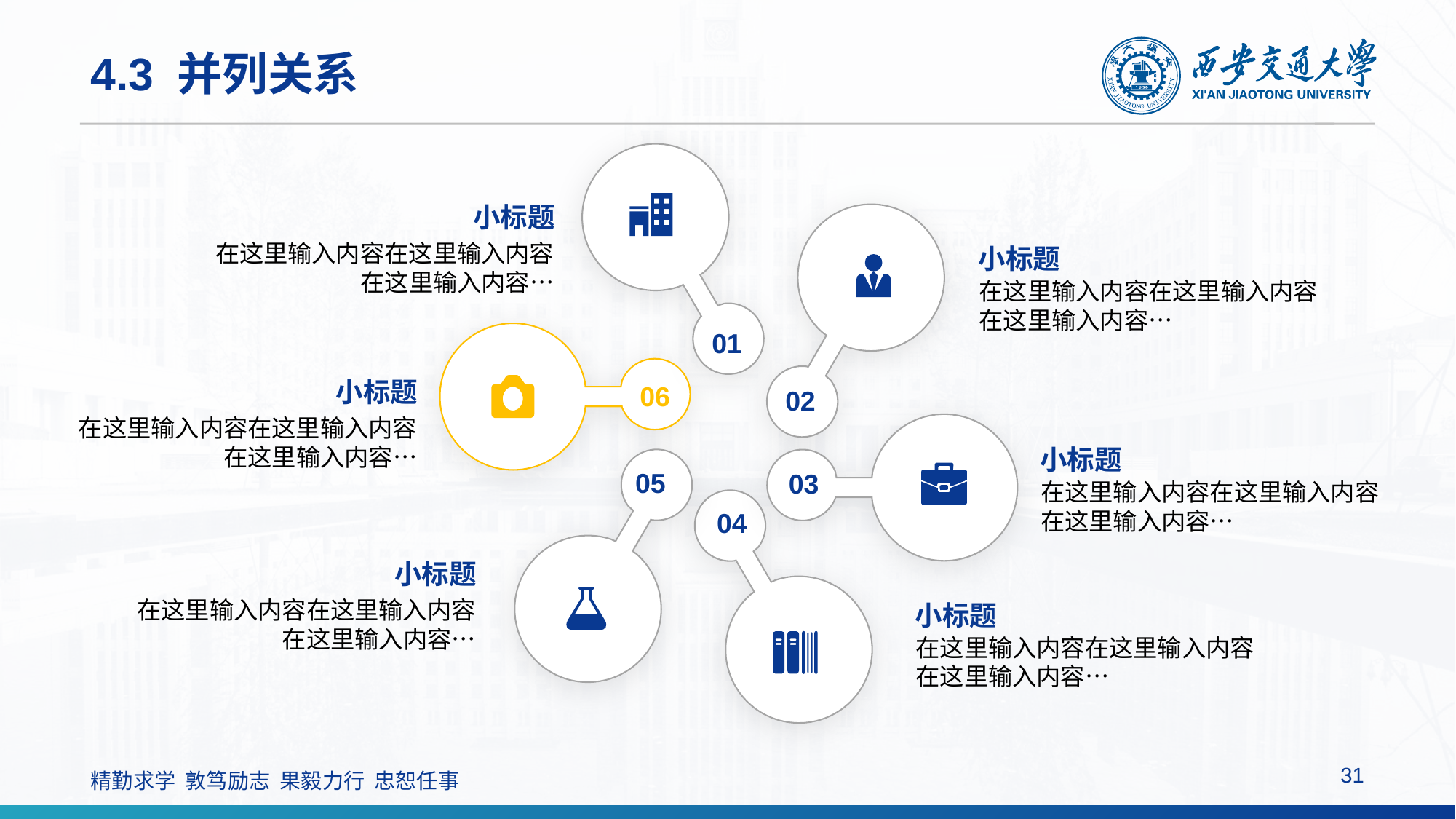

# 4.3 并列关系

01
06

02
05
03

04

小标题
在这里输入内容在这里输入内容在这里输入内容…
小标题
在这里输入内容在这里输入内容在这里输入内容…
小标题
在这里输入内容在这里输入内容在这里输入内容…
小标题
在这里输入内容在这里输入内容在这里输入内容…
小标题
在这里输入内容在这里输入内容在这里输入内容…
小标题
在这里输入内容在这里输入内容在这里输入内容…
31